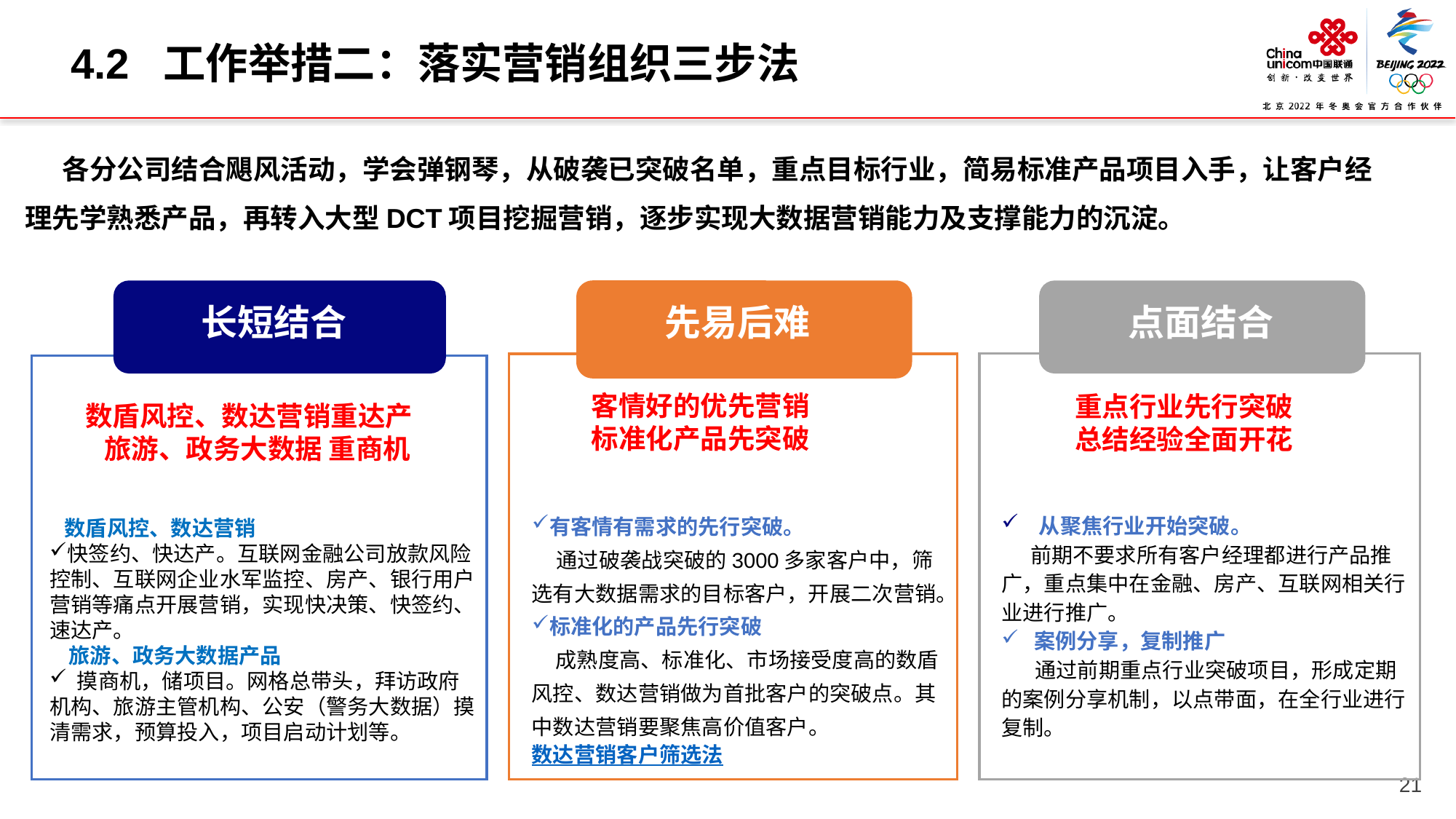

4.2  工作举措二：落实营销组织三步法
     各分公司结合飓风活动，学会弹钢琴，从破袭已突破名单，重点目标行业，简易标准产品项目入手，让客户经理先学熟悉产品，再转入大型DCT项目挖掘营销，逐步实现大数据营销能力及支撑能力的沉淀。

长短结合
先易后难
点面结合

重点行业先行突破
总结经验全面开花
数盾风控、数达营销重达产
  旅游、政务大数据 重商机

  数盾风控、数达营销
快签约、快达产。互联网金融公司放款风险控制、互联网企业水军监控、房产、银行用户营销等痛点开展营销，实现快决策、快签约、速达产。
   旅游、政务大数据产品
 摸商机，储项目。网格总带头，拜访政府机构、旅游主管机构、公安（警务大数据）摸清需求，预算投入，项目启动计划等。
有客情有需求的先行突破。
    通过破袭战突破的3000多家客户中，筛选有大数据需求的目标客户，开展二次营销。
标准化的产品先行突破
    成熟度高、标准化、市场接受度高的数盾风控、数达营销做为首批客户的突破点。其中数达营销要聚焦高价值客户。
数达营销客户筛选法

   客情好的优先营销
   标准化产品先突破
   从聚焦行业开始突破。
     前期不要求所有客户经理都进行产品推广，重点集中在金融、房产、互联网相关行业进行推广。
  案例分享，复制推广
      通过前期重点行业突破项目，形成定期的案例分享机制，以点带面，在全行业进行复制。